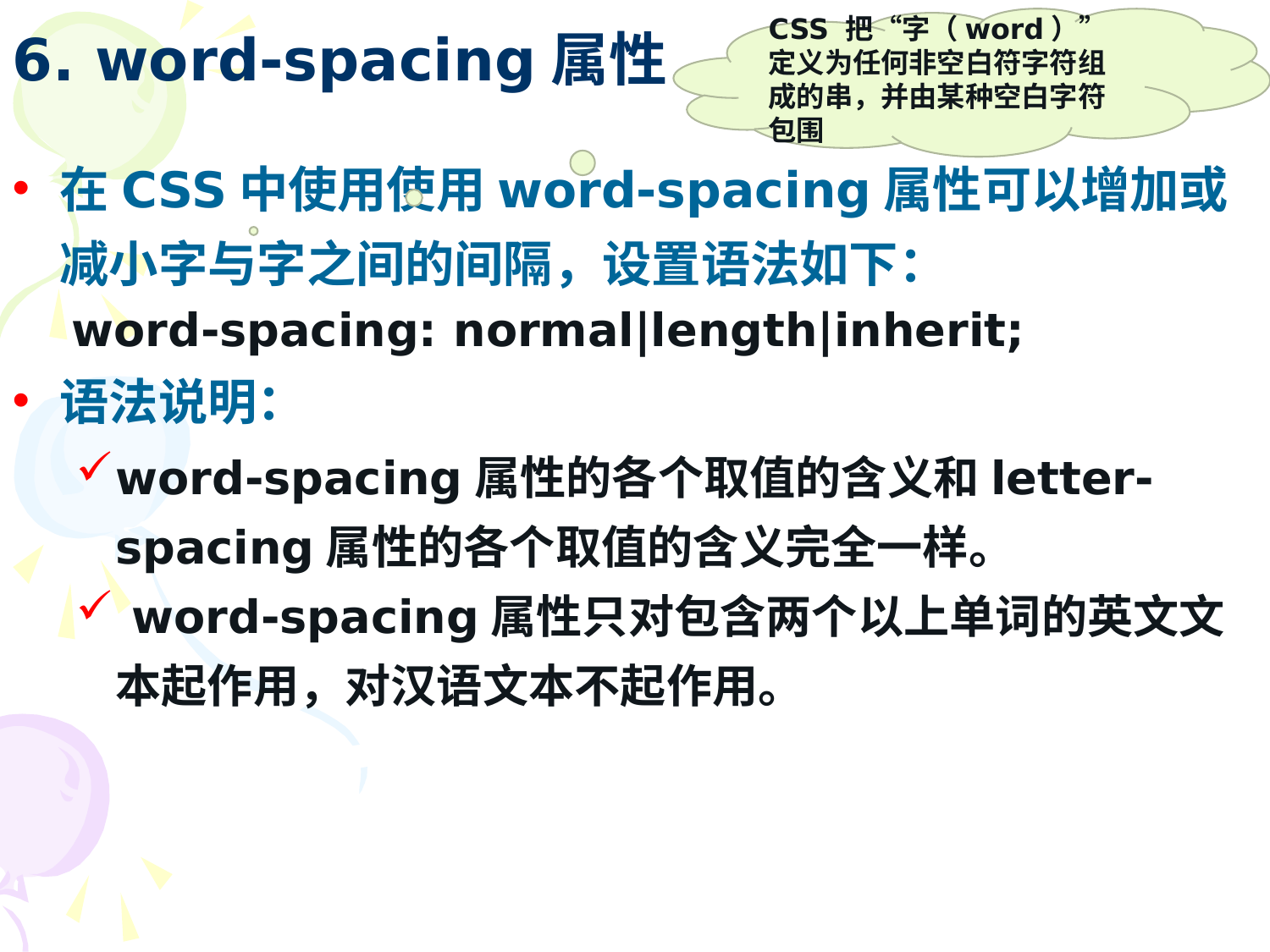

# 6. word-spacing属性
CSS 把“字（word）”定义为任何非空白符字符组成的串，并由某种空白字符包围
在CSS中使用使用word-spacing属性可以增加或减小字与字之间的间隔，设置语法如下：
    word-spacing: normal|length|inherit;
语法说明：
word-spacing属性的各个取值的含义和letter-spacing属性的各个取值的含义完全一样。
 word-spacing属性只对包含两个以上单词的英文文本起作用，对汉语文本不起作用。